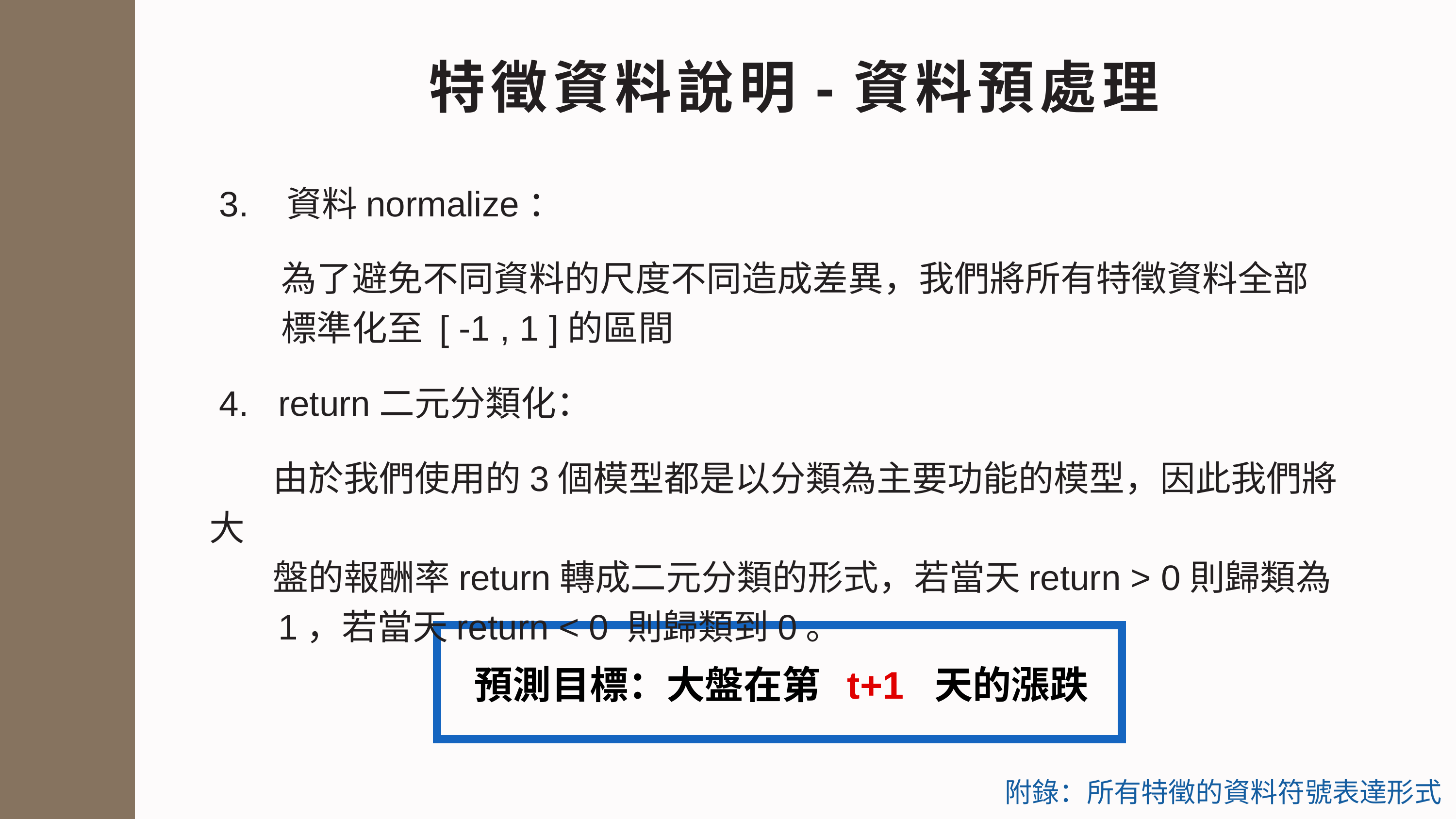

特徵資料說明-資料預處理
 3.   資料normalize：

        為了避免不同資料的尺度不同造成差異，我們將所有特徵資料全部
        標準化至 [ -1 , 1 ]的區間

 4.   return二元分類化：

       由於我們使用的3個模型都是以分類為主要功能的模型，因此我們將大
       盤的報酬率return轉成二元分類的形式，若當天return > 0則歸類為
       1，若當天return < 0 則歸類到0。

預測目標：大盤在第  t+1  天的漲跌
附錄：所有特徵的資料符號表達形式